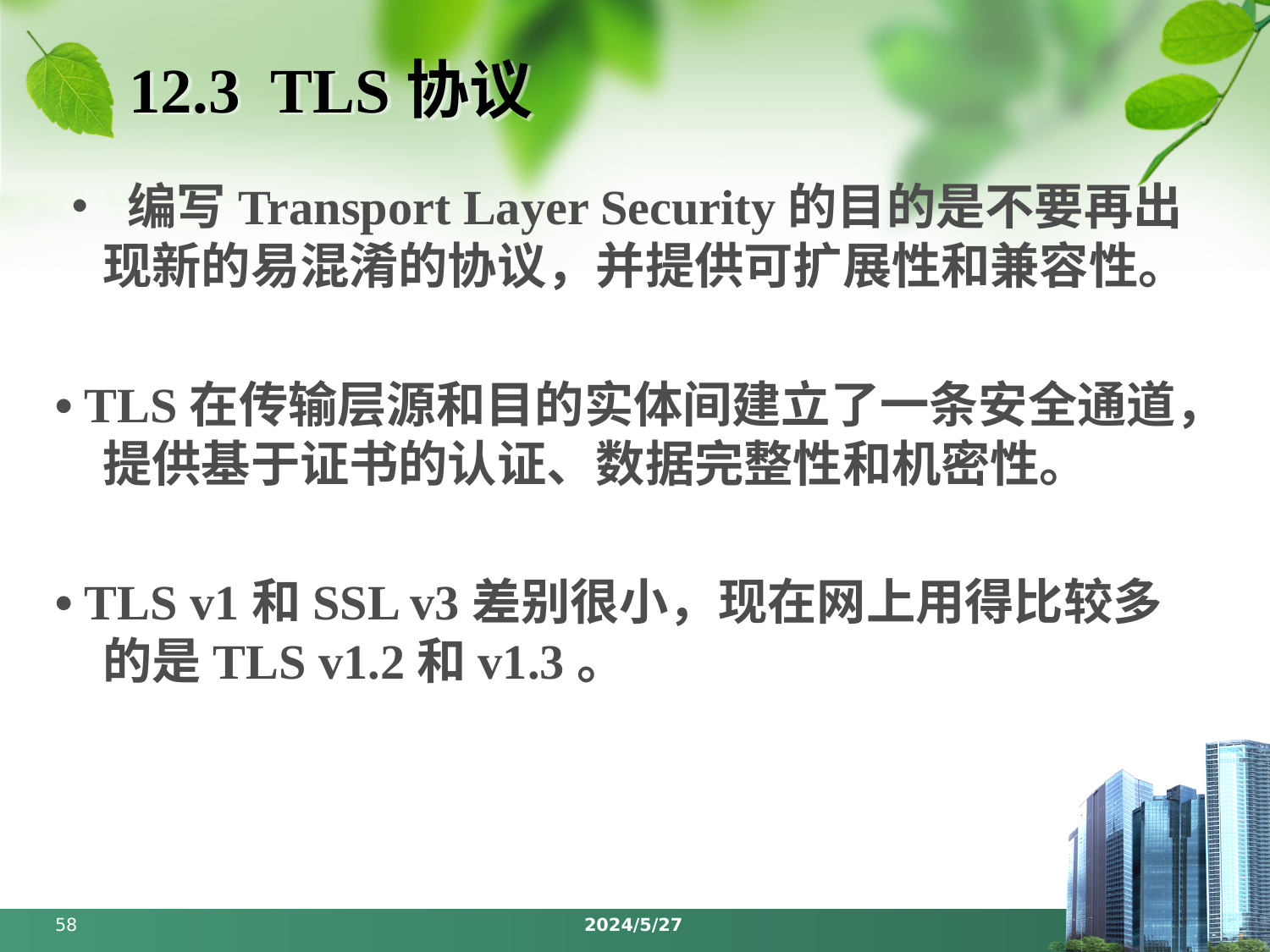

# 12.3  TLS协议
• 编写Transport Layer Security的目的是不要再出现新的易混淆的协议，并提供可扩展性和兼容性。

• TLS在传输层源和目的实体间建立了一条安全通道，提供基于证书的认证、数据完整性和机密性。

• TLS v1和SSL v3差别很小，现在网上用得比较多的是TLS v1.2和v1.3。

58
2024/5/27